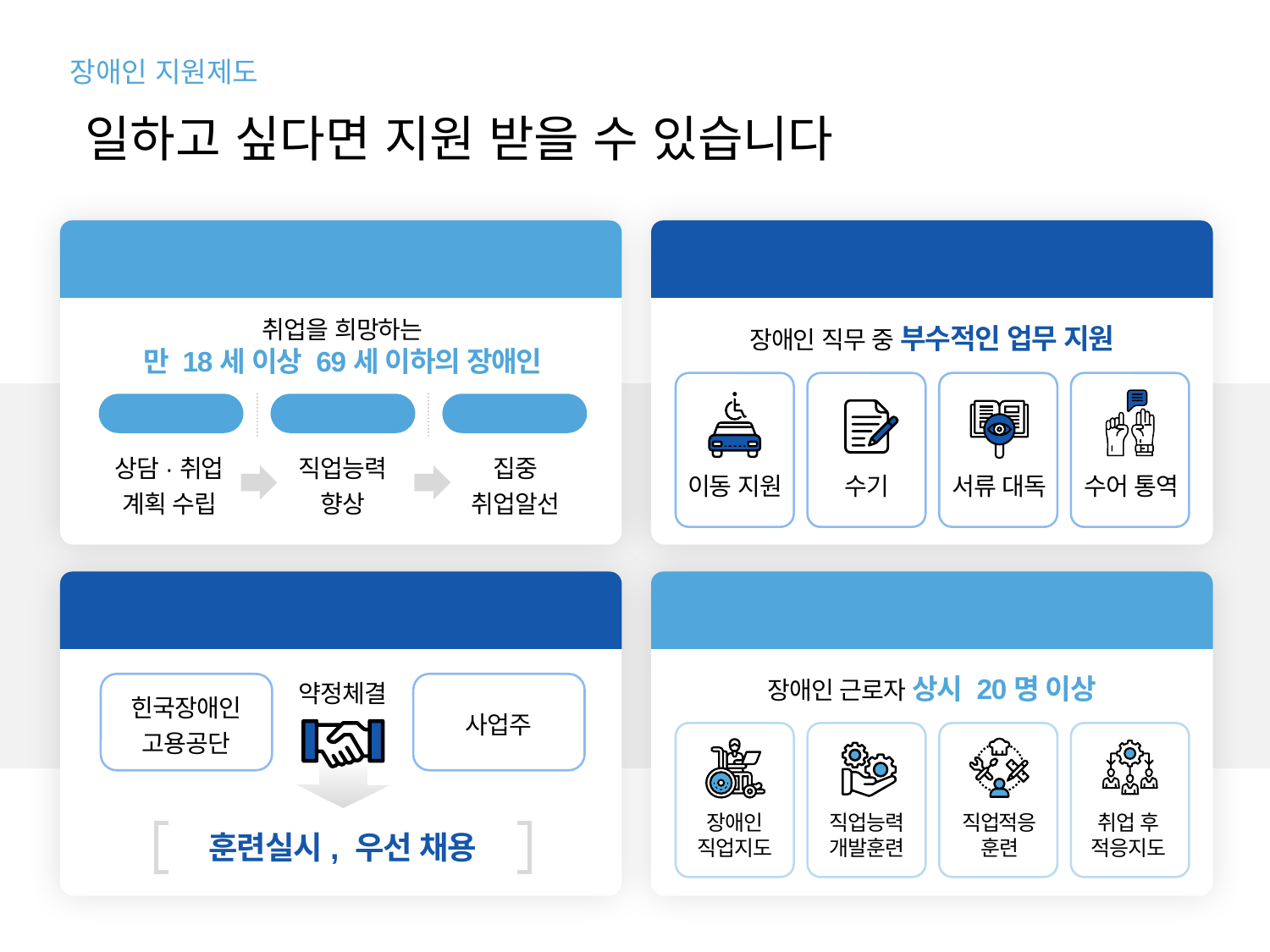

장애인 지원제도
일하고 싶다면 지원 받을 수 있습니다

장애인 취업성공패키지
근로지원인 지원
장애인 직무 중 부수적인 업무 지원
취업을 희망하는
만 18세 이상 69세 이하의 장애인

1단계
2단계
3단계

상담·취업
계획 수립
직업능력
향상
집중
취업알선
이동 지원
수기
서류 대독
수어 통역

맞춤훈련 및 능력개발 지원
장애인 직업생활상담원 선임의무
장애인 근로자 상시 20명 이상
약정체결

힌국장애인
고용공단
사업주

장애인
직업지도
직업능력
개발훈련
직업적응
훈련
취업 후
적응지도
훈련실시, 우선 채용